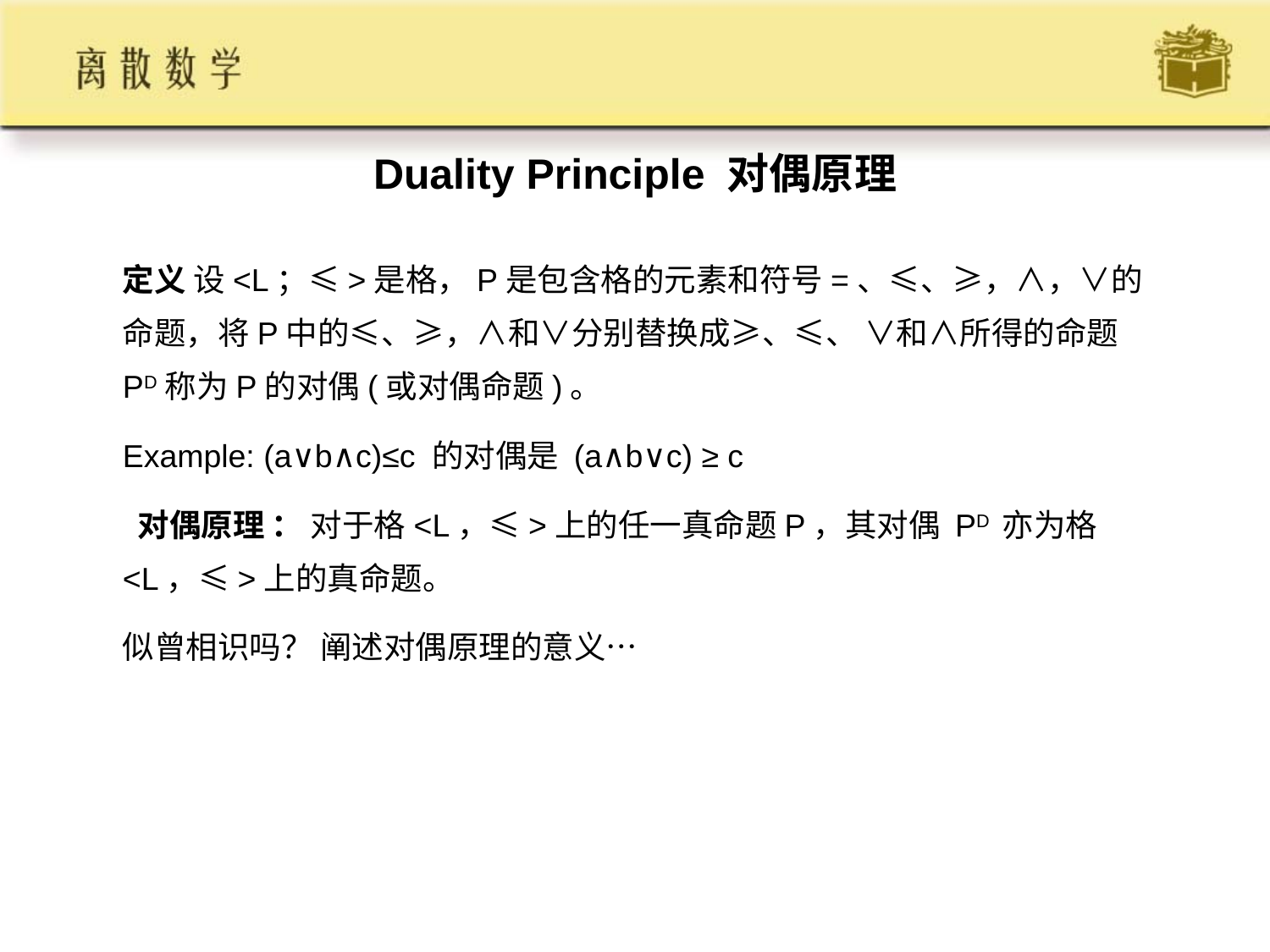

Duality Principle 对偶原理
定义 设<L；≤>是格，P是包含格的元素和符号=、≤、≥，∧，∨的命题，将P中的≤、≥，∧和∨分别替换成≥、≤、 ∨和∧所得的命题PD称为P的对偶(或对偶命题)。
Example: (a∨b∧c)≤c 的对偶是 (a∧b∨c) ≥ c
 对偶原理 ： 对于格<L，≤>上的任一真命题P，其对偶 PD 亦为格<L，≤>上的真命题。
似曾相识吗？ 阐述对偶原理的意义…